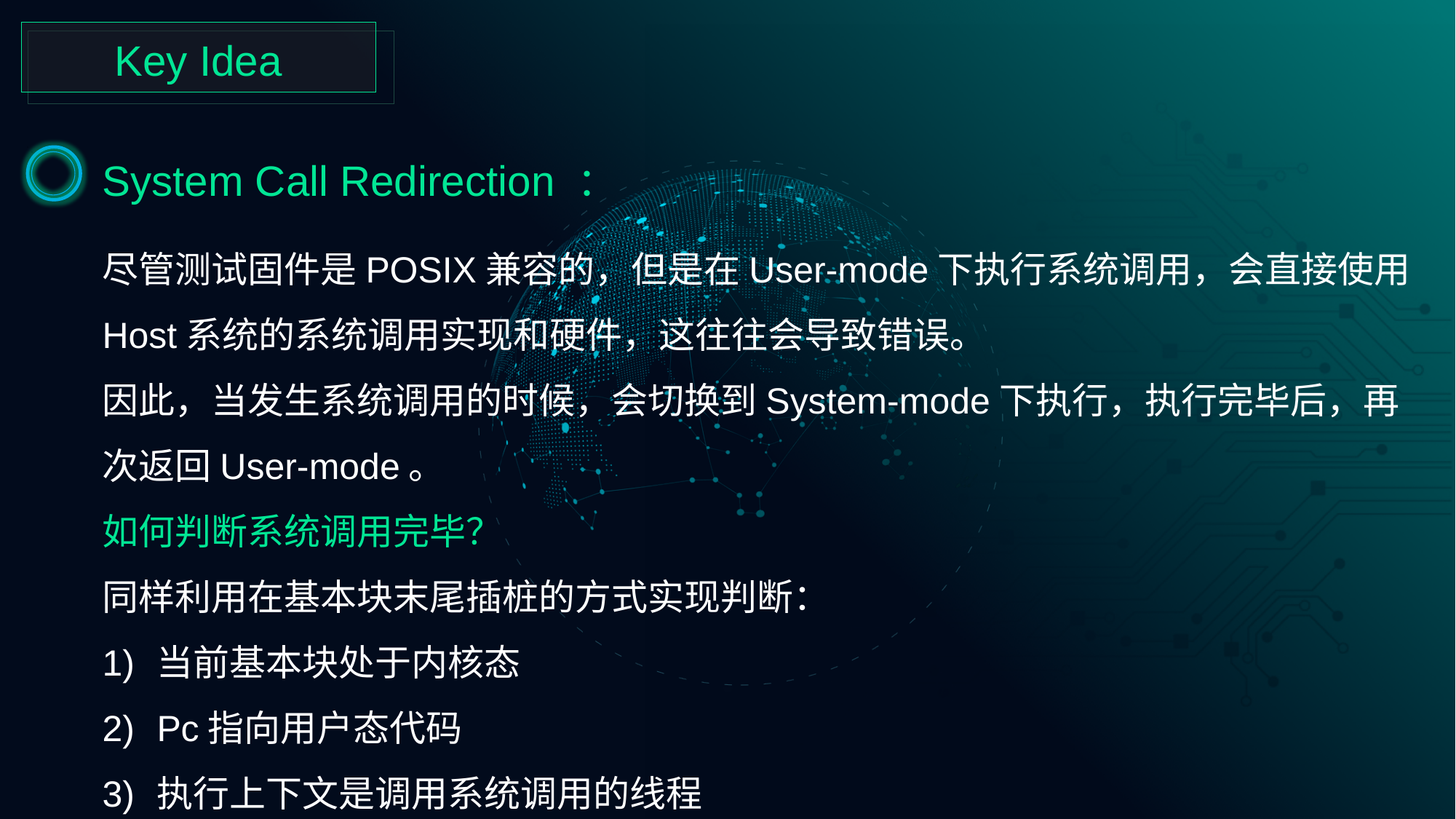

Key Idea

System Call Redirection ：
尽管测试固件是POSIX兼容的，但是在User-mode下执行系统调用，会直接使用Host系统的系统调用实现和硬件，这往往会导致错误。
因此，当发生系统调用的时候，会切换到System-mode下执行，执行完毕后，再次返回User-mode。
如何判断系统调用完毕？
同样利用在基本块末尾插桩的方式实现判断：
当前基本块处于内核态
Pc指向用户态代码
执行上下文是调用系统调用的线程